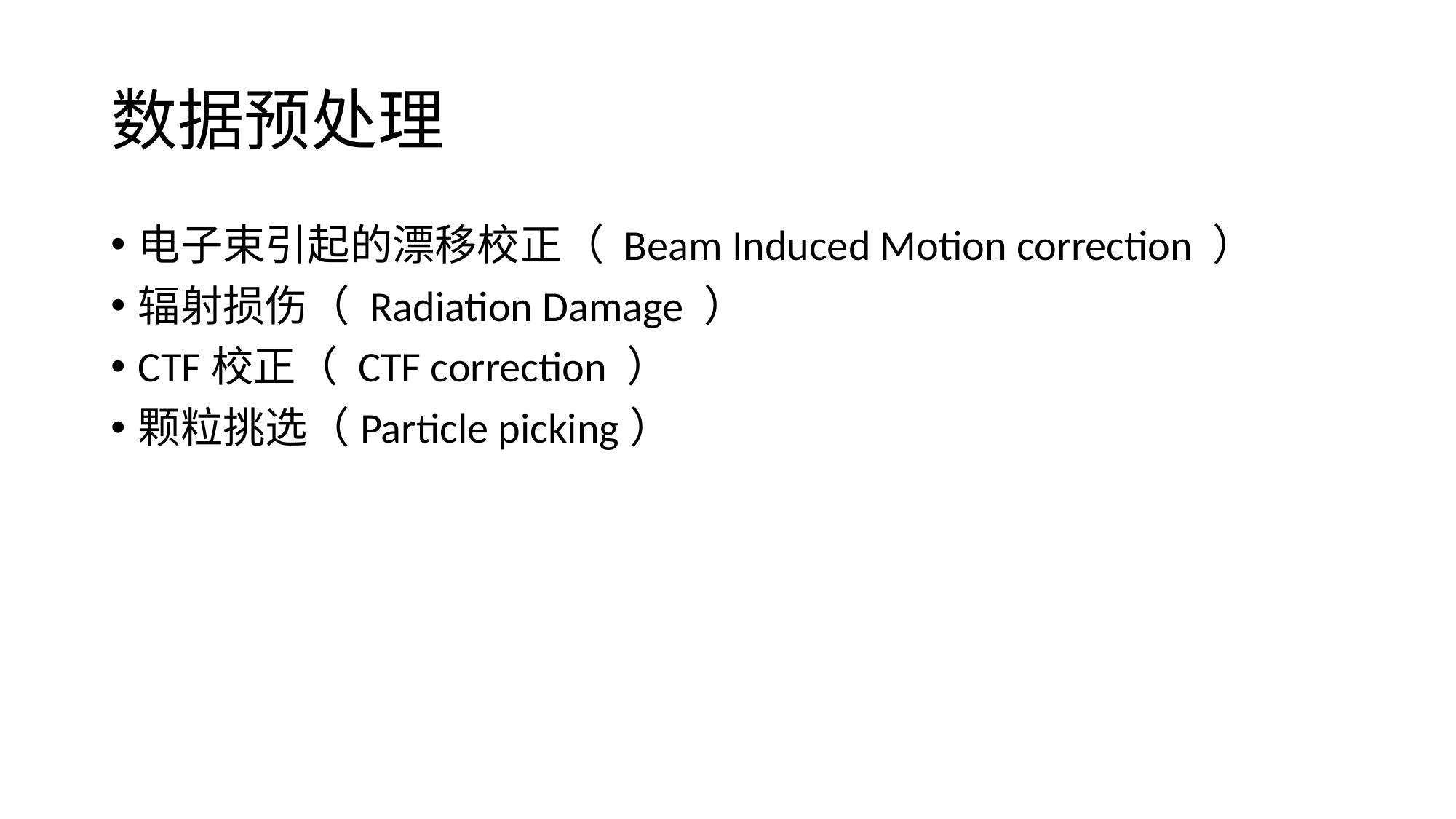

# 数据预处理
电子束引起的漂移校正（ Beam Induced Motion correction ）
辐射损伤（ Radiation Damage ）
CTF校正（ CTF correction ）
颗粒挑选（Particle picking）